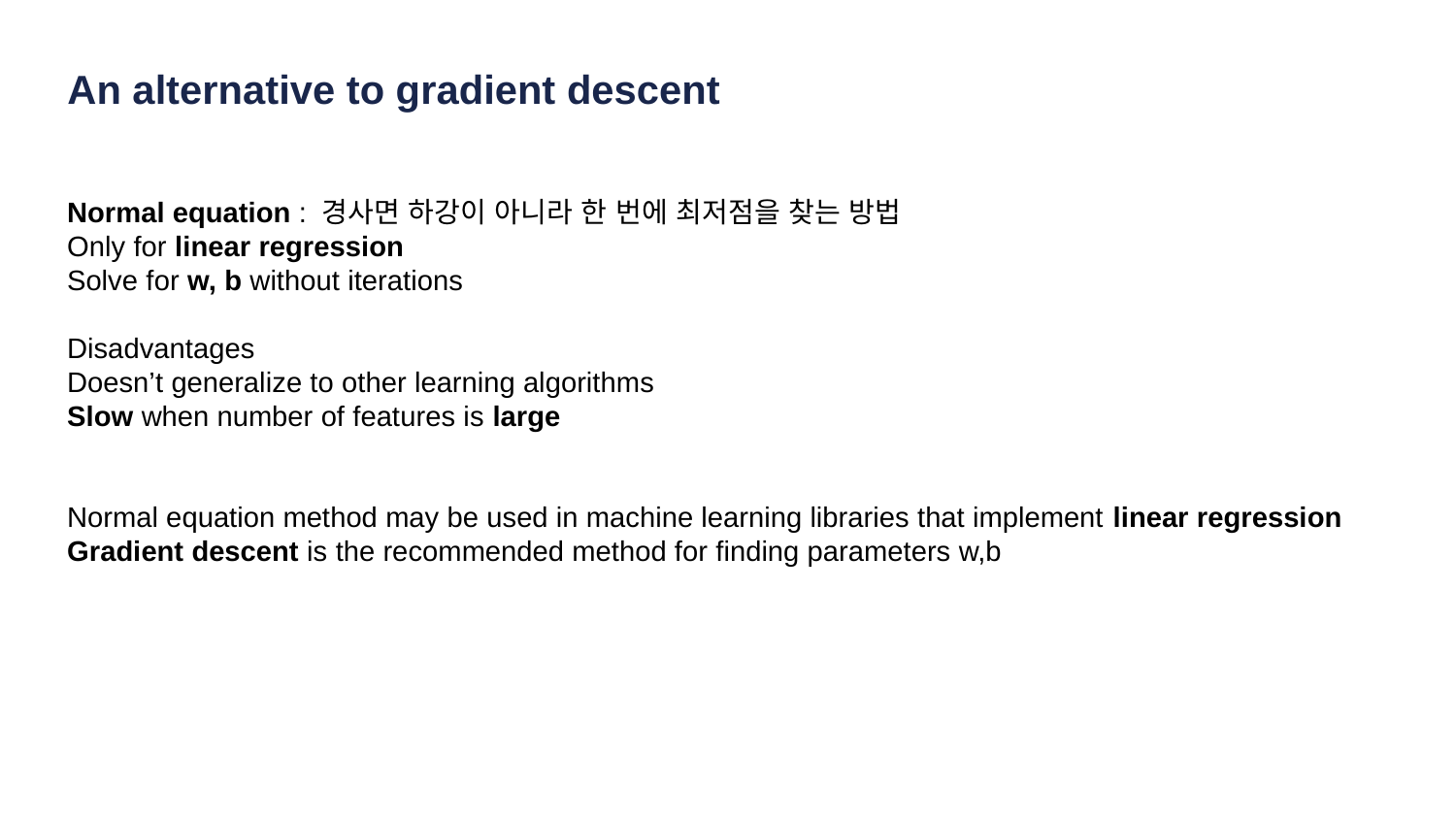

An alternative to gradient descent
Normal equation : 경사면 하강이 아니라 한 번에 최저점을 찾는 방법
Only for linear regression
Solve for w, b without iterations

Disadvantages
Doesn’t generalize to other learning algorithms
Slow when number of features is large

Normal equation method may be used in machine learning libraries that implement linear regression
Gradient descent is the recommended method for finding parameters w,b